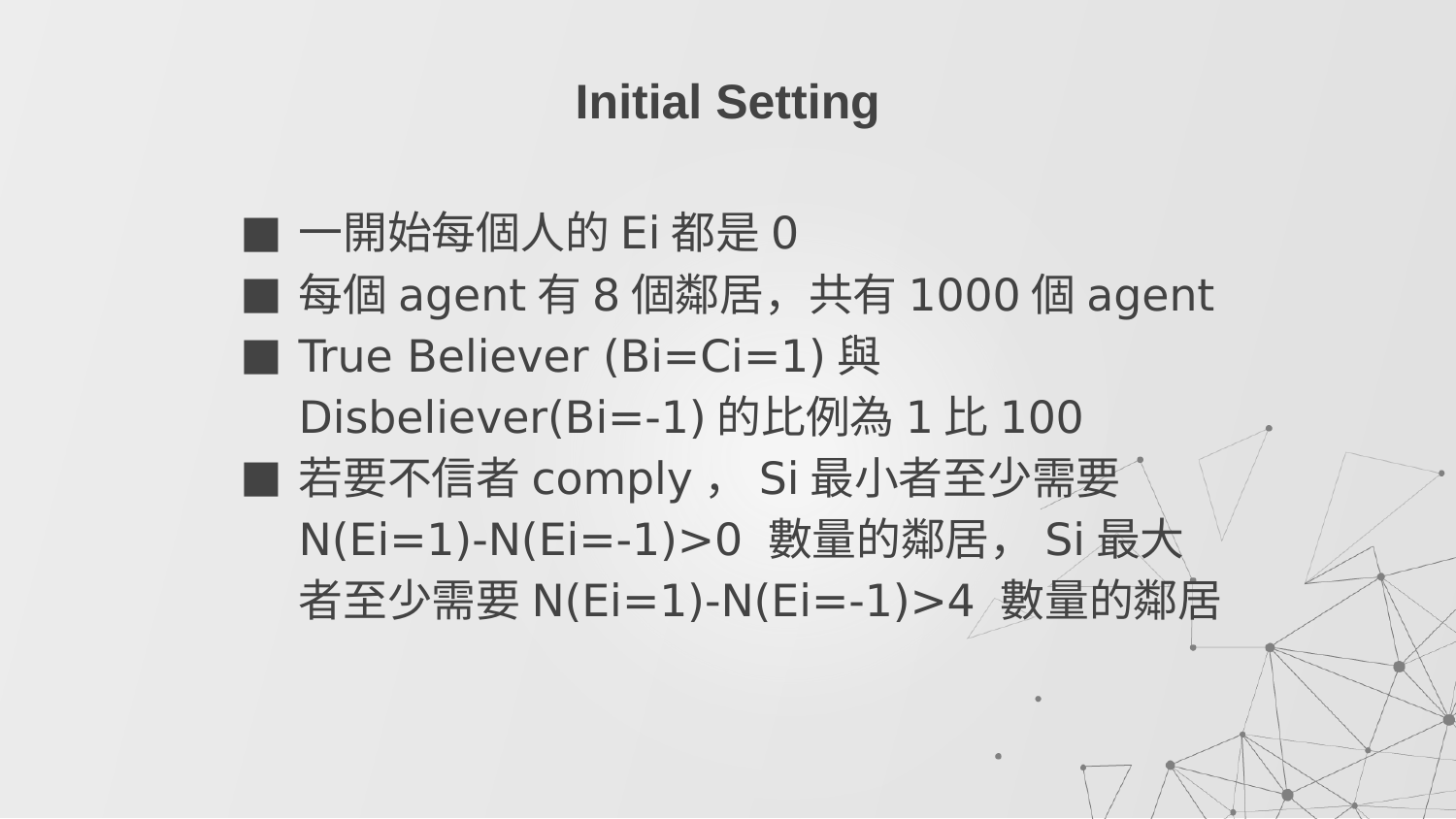

# Initial Setting
一開始每個人的Ei都是0
每個agent有8個鄰居，共有1000個agent
True Believer (Bi=Ci=1)與Disbeliever(Bi=-1)的比例為1比100
若要不信者comply，Si最小者至少需要N(Ei=1)-N(Ei=-1)>0 數量的鄰居，Si最大者至少需要N(Ei=1)-N(Ei=-1)>4 數量的鄰居